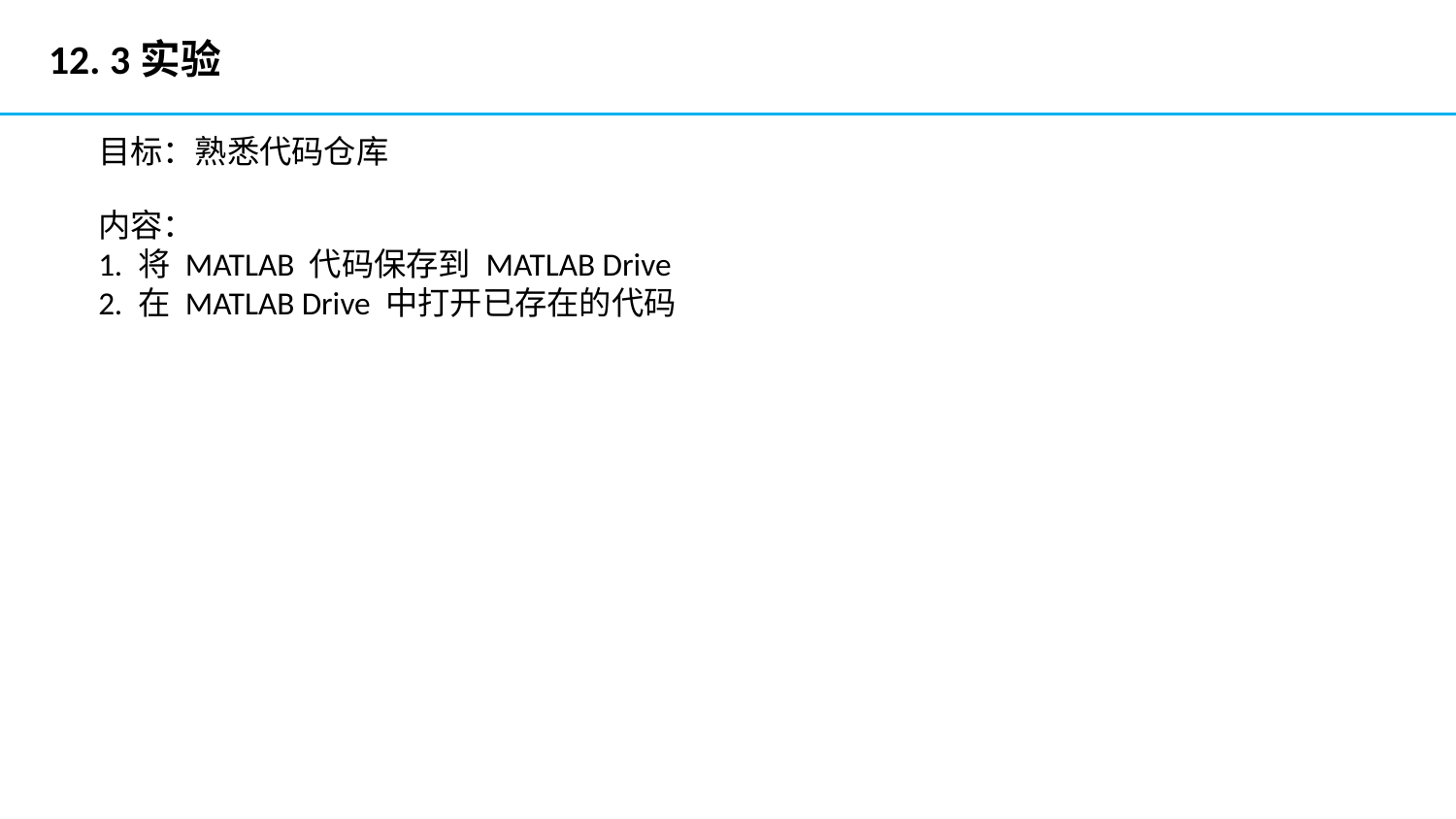

# 12. 3实验
目标：熟悉代码仓库
内容：
1. 将 MATLAB 代码保存到 MATLAB Drive
2. 在 MATLAB Drive 中打开已存在的代码